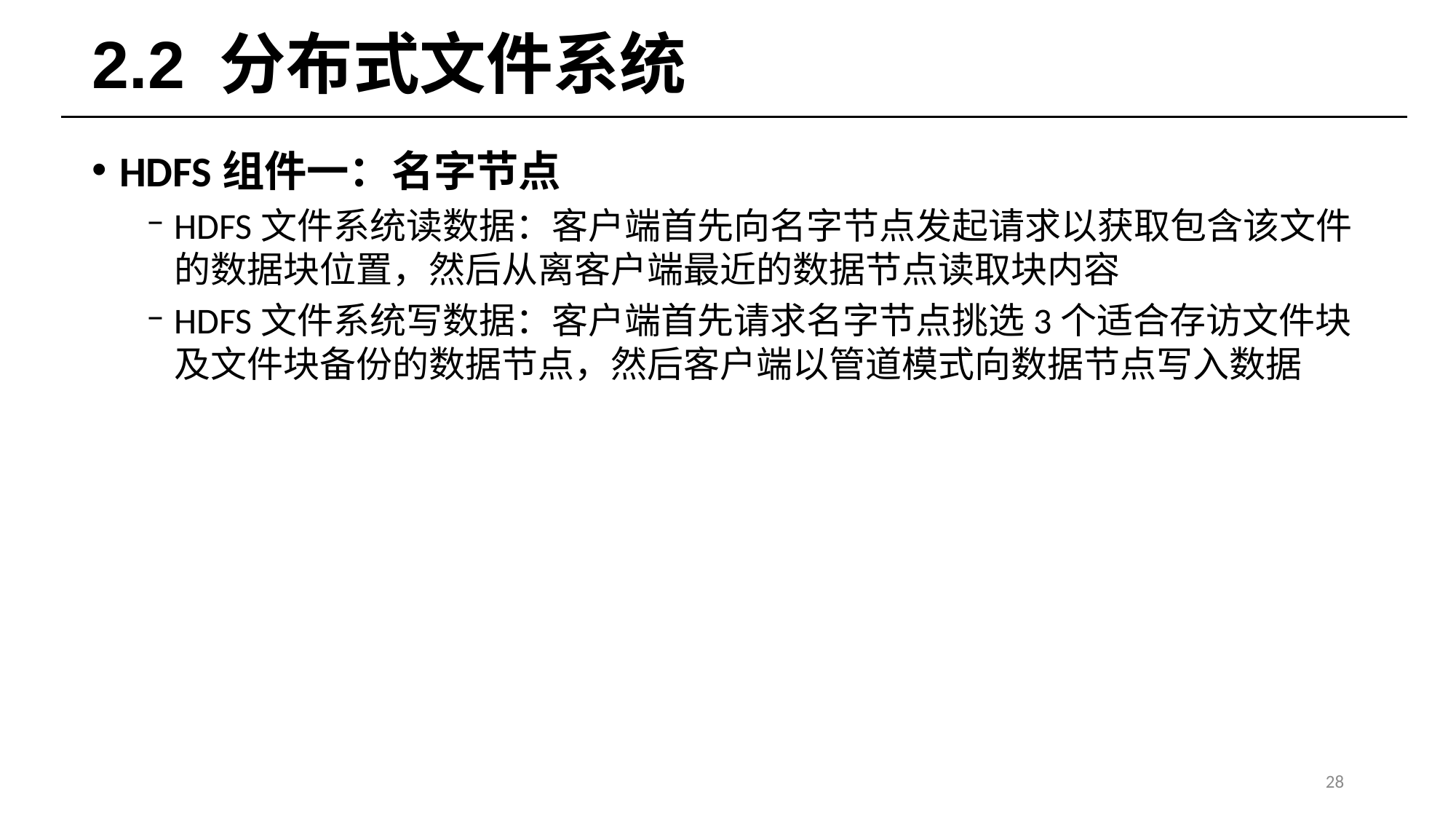

# 2.2 分布式文件系统
HDFS组件一：名字节点
HDFS文件系统读数据：客户端首先向名字节点发起请求以获取包含该文件的数据块位置，然后从离客户端最近的数据节点读取块内容
HDFS文件系统写数据：客户端首先请求名字节点挑选3个适合存访文件块及文件块备份的数据节点，然后客户端以管道模式向数据节点写入数据

28